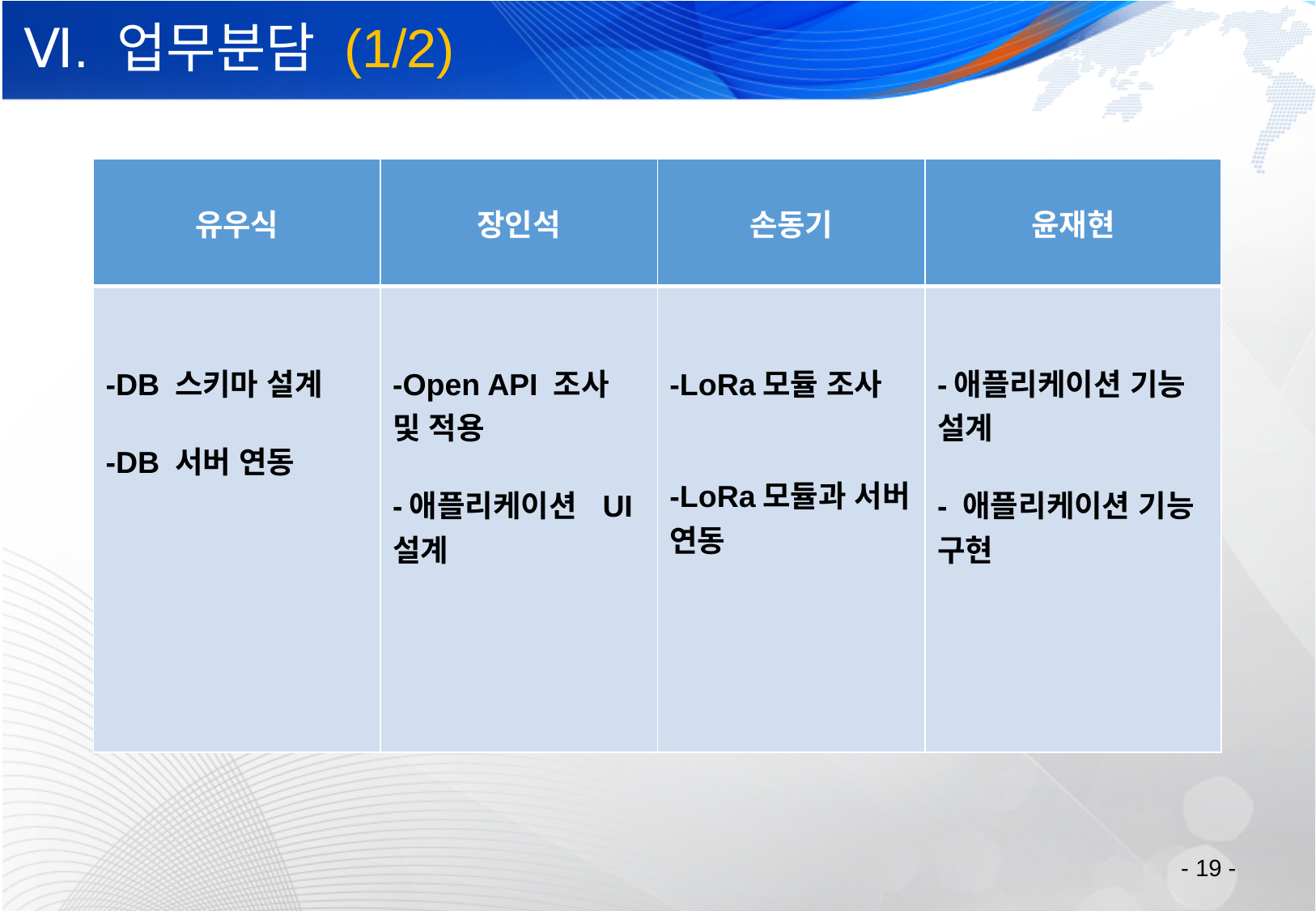

# Ⅵ. 업무분담 (1/2)
| 유우식 | 장인석 | 손동기 | 윤재현 |
| --- | --- | --- | --- |
| -DB 스키마 설계 -DB 서버 연동 | -Open API 조사 및 적용 -애플리케이션 UI설계 | -LoRa모듈 조사 -LoRa모듈과 서버 연동 | -애플리케이션 기능 설계 - 애플리케이션 기능 구현 |
- 19 -